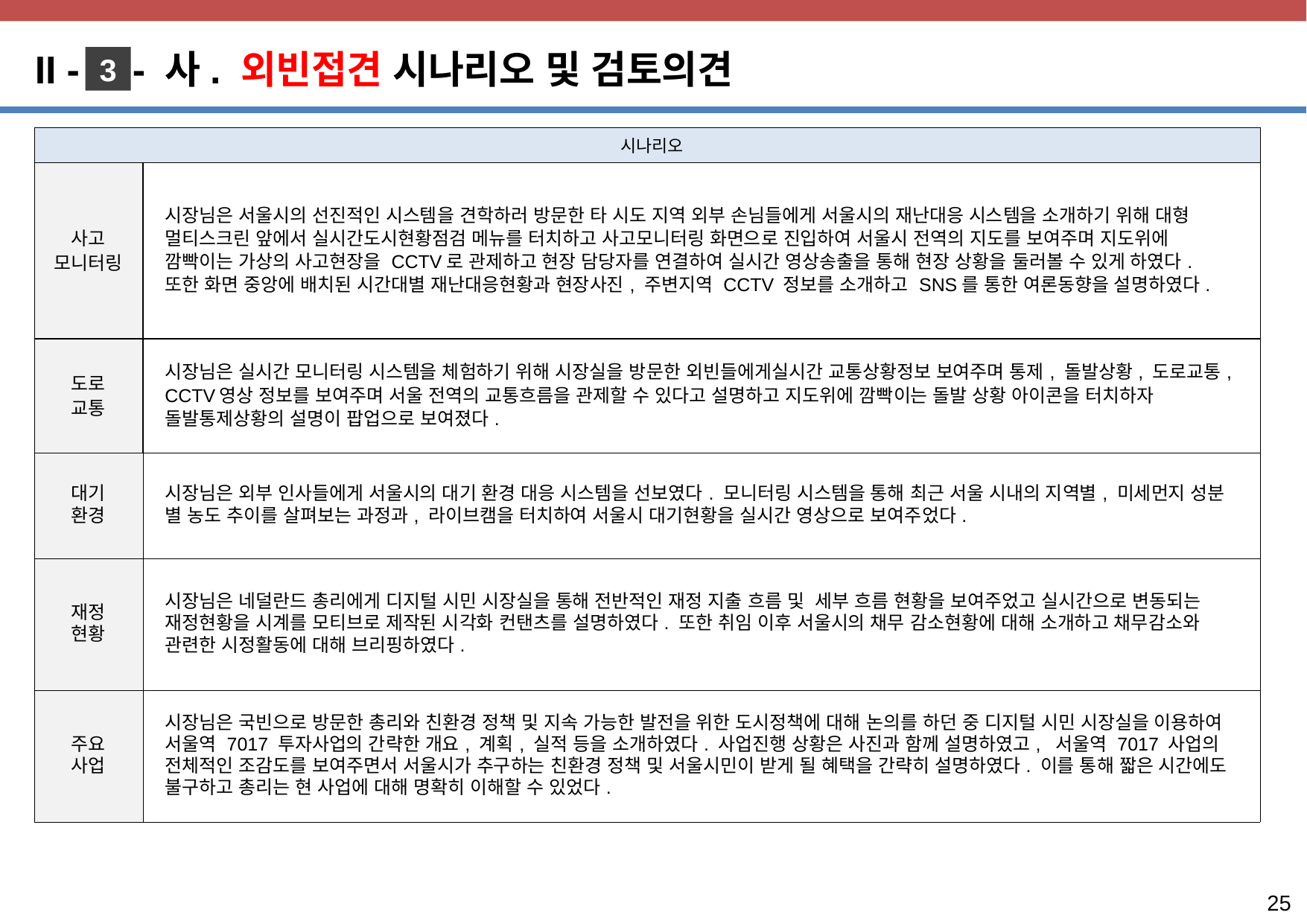

II -     - 사. 외빈접견 시나리오 및 검토의견
3
| 시나리오 |  |
| --- | --- |
| 사고 모니터링 | 시장님은 서울시의 선진적인 시스템을 견학하러 방문한 타 시도 지역 외부 손님들에게 서울시의 재난대응 시스템을 소개하기 위해 대형 멀티스크린 앞에서 실시간도시현황점검 메뉴를 터치하고 사고모니터링 화면으로 진입하여 서울시 전역의 지도를 보여주며 지도위에 깜빡이는 가상의 사고현장을 CCTV로 관제하고 현장 담당자를 연결하여 실시간 영상송출을 통해 현장 상황을 둘러볼 수 있게 하였다. 또한 화면 중앙에 배치된 시간대별 재난대응현황과 현장사진, 주변지역 CCTV 정보를 소개하고 SNS를 통한 여론동향을 설명하였다. |
| 도로 교통 | 시장님은 실시간 모니터링 시스템을 체험하기 위해 시장실을 방문한 외빈들에게실시간 교통상황정보 보여주며 통제, 돌발상황, 도로교통, CCTV영상 정보를 보여주며 서울 전역의 교통흐름을 관제할 수 있다고 설명하고 지도위에 깜빡이는 돌발 상황 아이콘을 터치하자 돌발통제상황의 설명이 팝업으로 보여졌다. |
| 대기 환경 | 시장님은 외부 인사들에게 서울시의 대기 환경 대응 시스템을 선보였다. 모니터링 시스템을 통해 최근 서울 시내의 지역별, 미세먼지 성분 별 농도 추이를 살펴보는 과정과, 라이브캠을 터치하여 서울시 대기현황을 실시간 영상으로 보여주었다. |
| 재정 현황 | 시장님은 네덜란드 총리에게 디지털 시민 시장실을 통해 전반적인 재정 지출 흐름 및 세부 흐름 현황을 보여주었고 실시간으로 변동되는 재정현황을 시계를 모티브로 제작된 시각화 컨탠츠를 설명하였다. 또한 취임 이후 서울시의 채무 감소현황에 대해 소개하고 채무감소와 관련한 시정활동에 대해 브리핑하였다. |
| 주요 사업 | 시장님은 국빈으로 방문한 총리와 친환경 정책 및 지속 가능한 발전을 위한 도시정책에 대해 논의를 하던 중 디지털 시민 시장실을 이용하여 서울역 7017 투자사업의 간략한 개요, 계획, 실적 등을 소개하였다. 사업진행 상황은 사진과 함께 설명하였고, 서울역 7017 사업의 전체적인 조감도를 보여주면서 서울시가 추구하는 친환경 정책 및 서울시민이 받게 될 혜택을 간략히 설명하였다. 이를 통해 짧은 시간에도 불구하고 총리는 현 사업에 대해 명확히 이해할 수 있었다. |